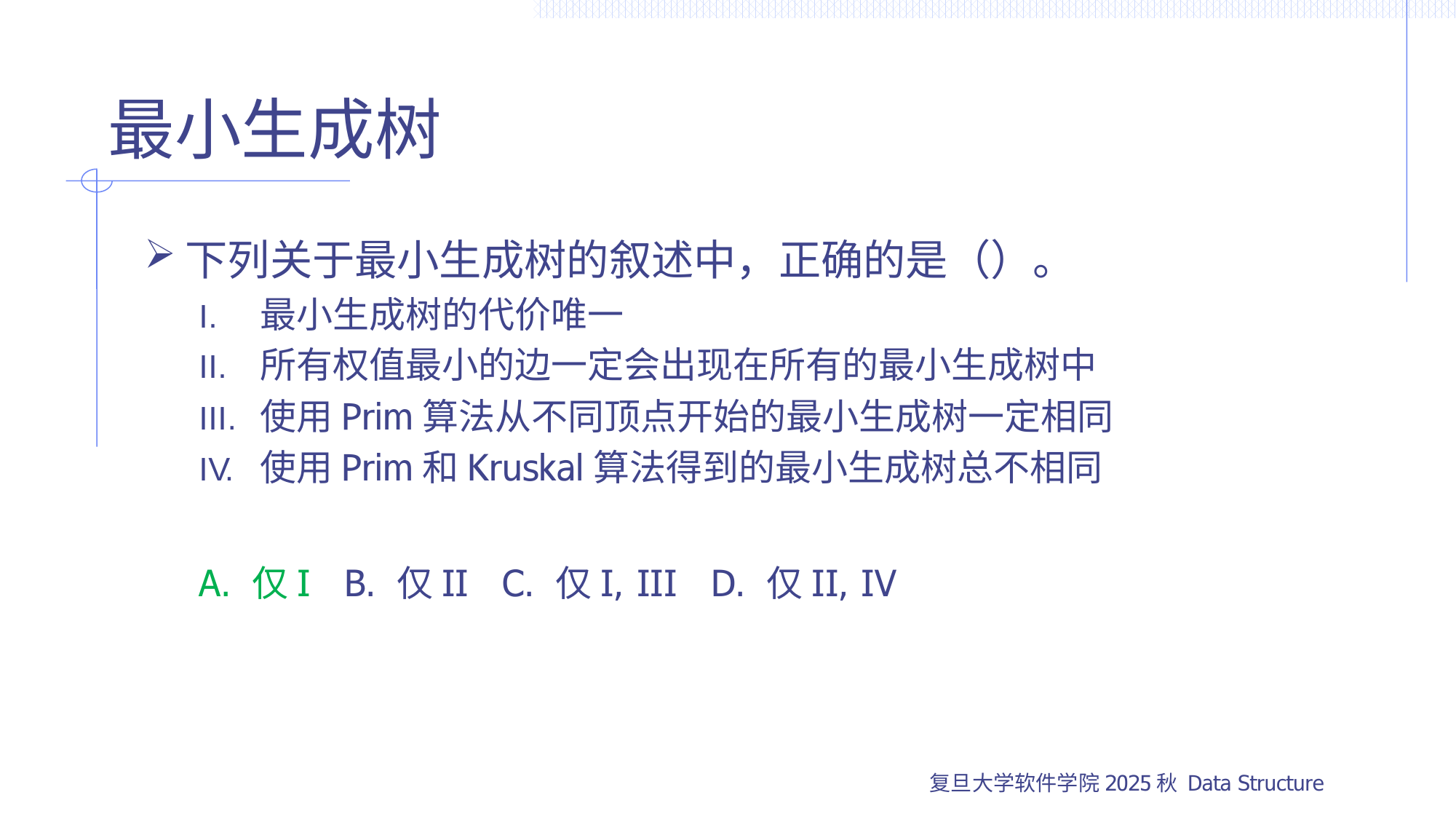

# 最小生成树
下列关于最小生成树的叙述中，正确的是（）。
最小生成树的代价唯一
所有权值最小的边一定会出现在所有的最小生成树中
使用Prim算法从不同顶点开始的最小生成树一定相同
使用Prim和Kruskal算法得到的最小生成树总不相同

A. 仅I   B. 仅II   C. 仅I, III   D. 仅II, IV